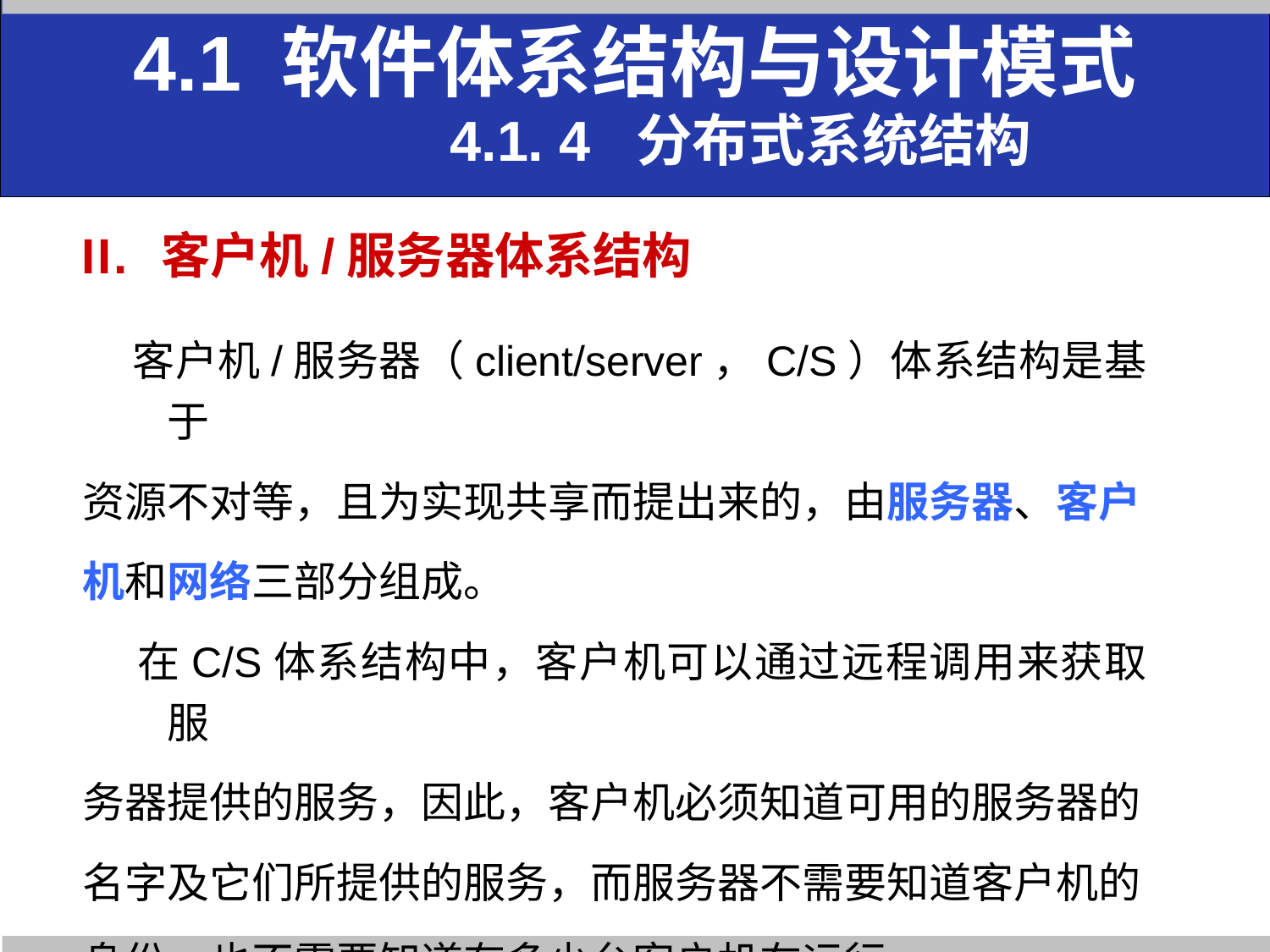

4.1 软件体系结构与设计模式
           4.1. 4  分布式系统结构
客户机/服务器体系结构
    客户机/服务器（client/server，C/S）体系结构是基于
资源不对等，且为实现共享而提出来的，由服务器、客户
机和网络三部分组成。
    在C/S体系结构中，客户机可以通过远程调用来获取服
务器提供的服务，因此，客户机必须知道可用的服务器的
名字及它们所提供的服务，而服务器不需要知道客户机的
身份，也不需要知道有多少台客户机在运行。

419